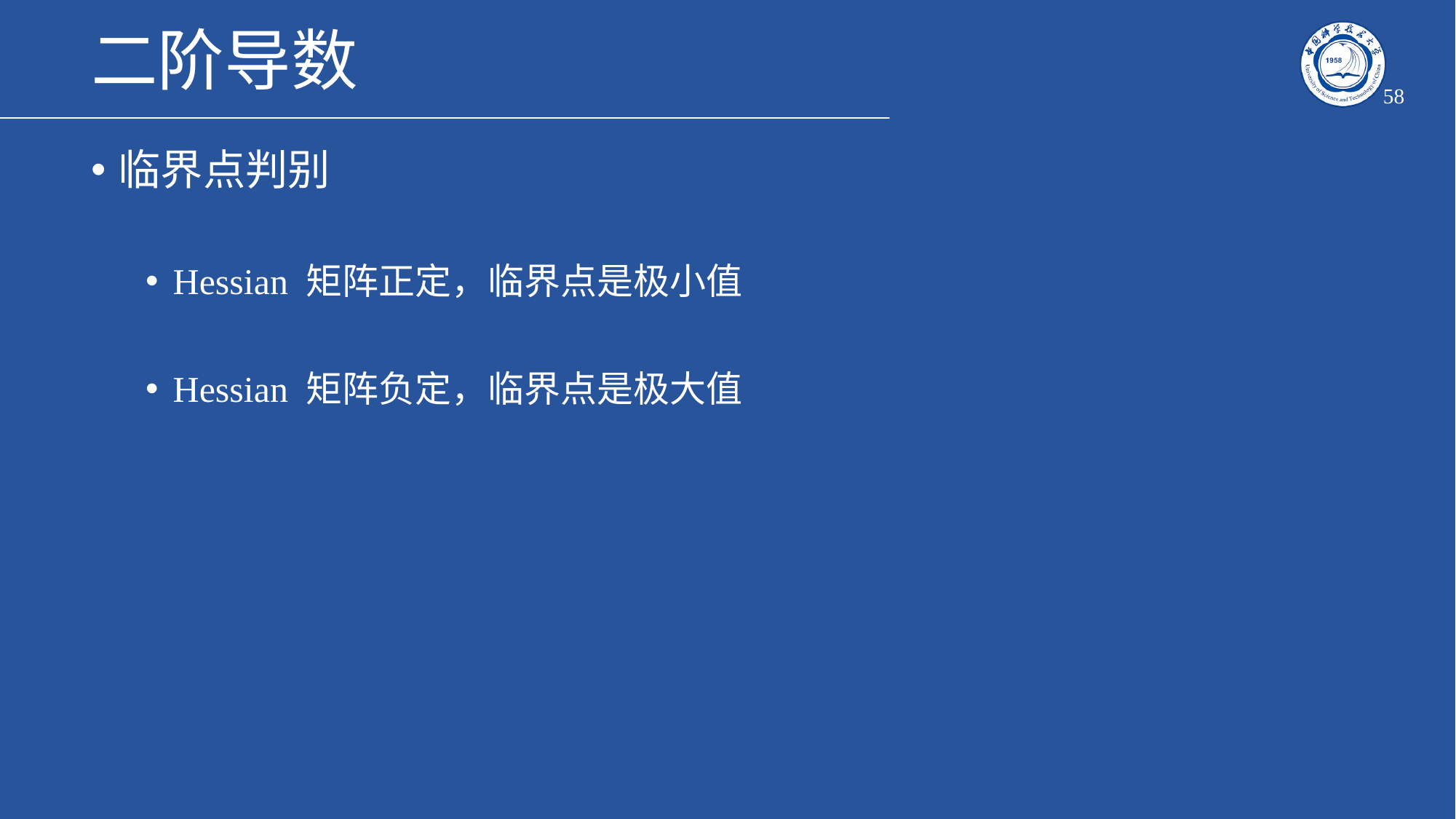

# 二阶导数
58
临界点判别

Hessian 矩阵正定，临界点是极小值

Hessian 矩阵负定，临界点是极大值